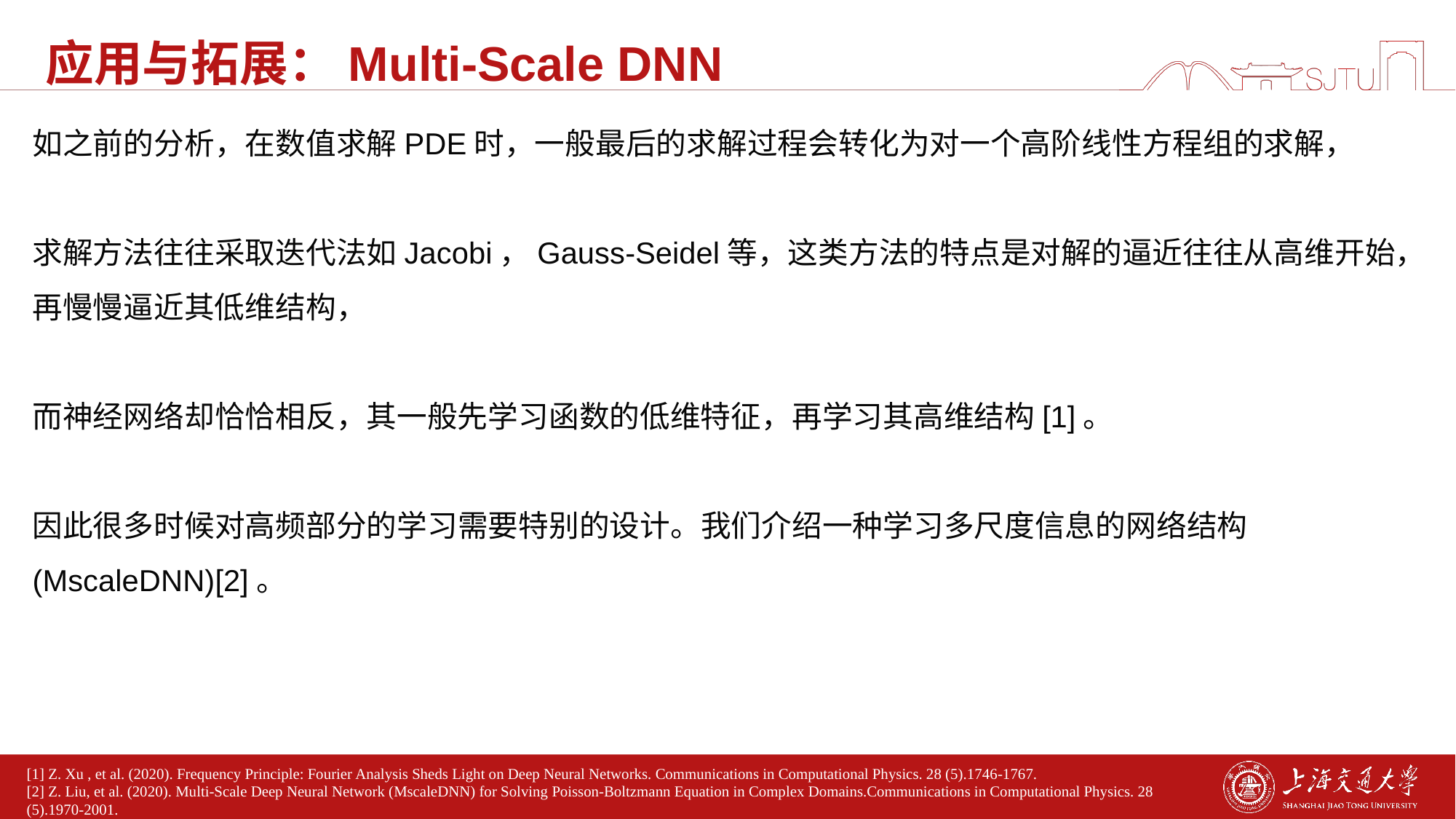

# 应用与拓展：Multi-Scale DNN
如之前的分析，在数值求解PDE时，一般最后的求解过程会转化为对一个高阶线性方程组的求解，

求解方法往往采取迭代法如Jacobi，Gauss-Seidel等，这类方法的特点是对解的逼近往往从高维开始，再慢慢逼近其低维结构，

而神经网络却恰恰相反，其一般先学习函数的低维特征，再学习其高维结构[1]。

因此很多时候对高频部分的学习需要特别的设计。我们介绍一种学习多尺度信息的网络结构(MscaleDNN)[2]。

[1] Z. Xu , et al. (2020). Frequency Principle: Fourier Analysis Sheds Light on Deep Neural Networks. Communications in Computational Physics. 28 (5).1746-1767.
[2] Z. Liu, et al. (2020). Multi-Scale Deep Neural Network (MscaleDNN) for Solving Poisson-Boltzmann Equation in Complex Domains.Communications in Computational Physics. 28 (5).1970-2001.